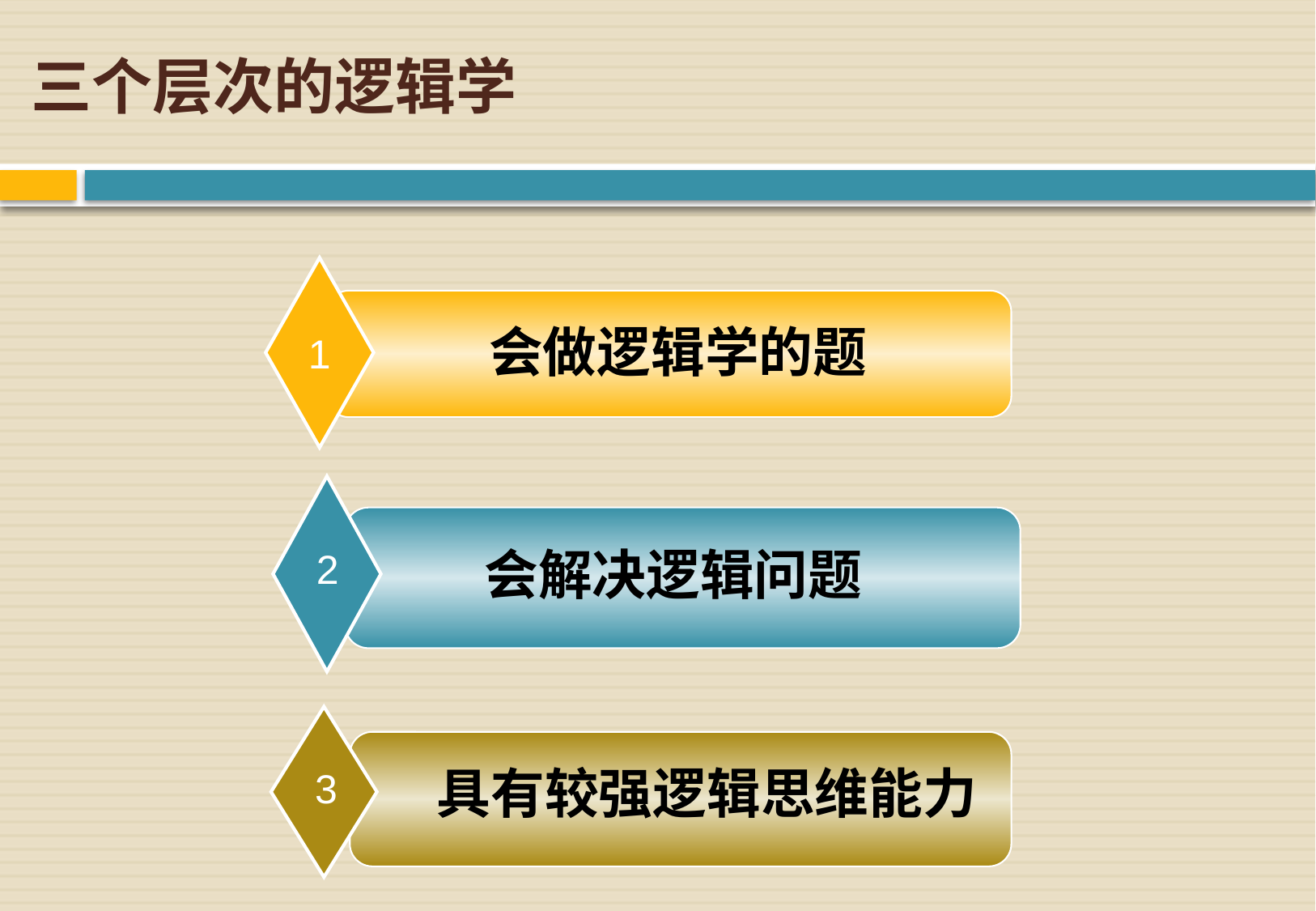

# 三个层次的逻辑学

会做逻辑学的题

1

会解决逻辑问题
2

具有较强逻辑思维能力
3